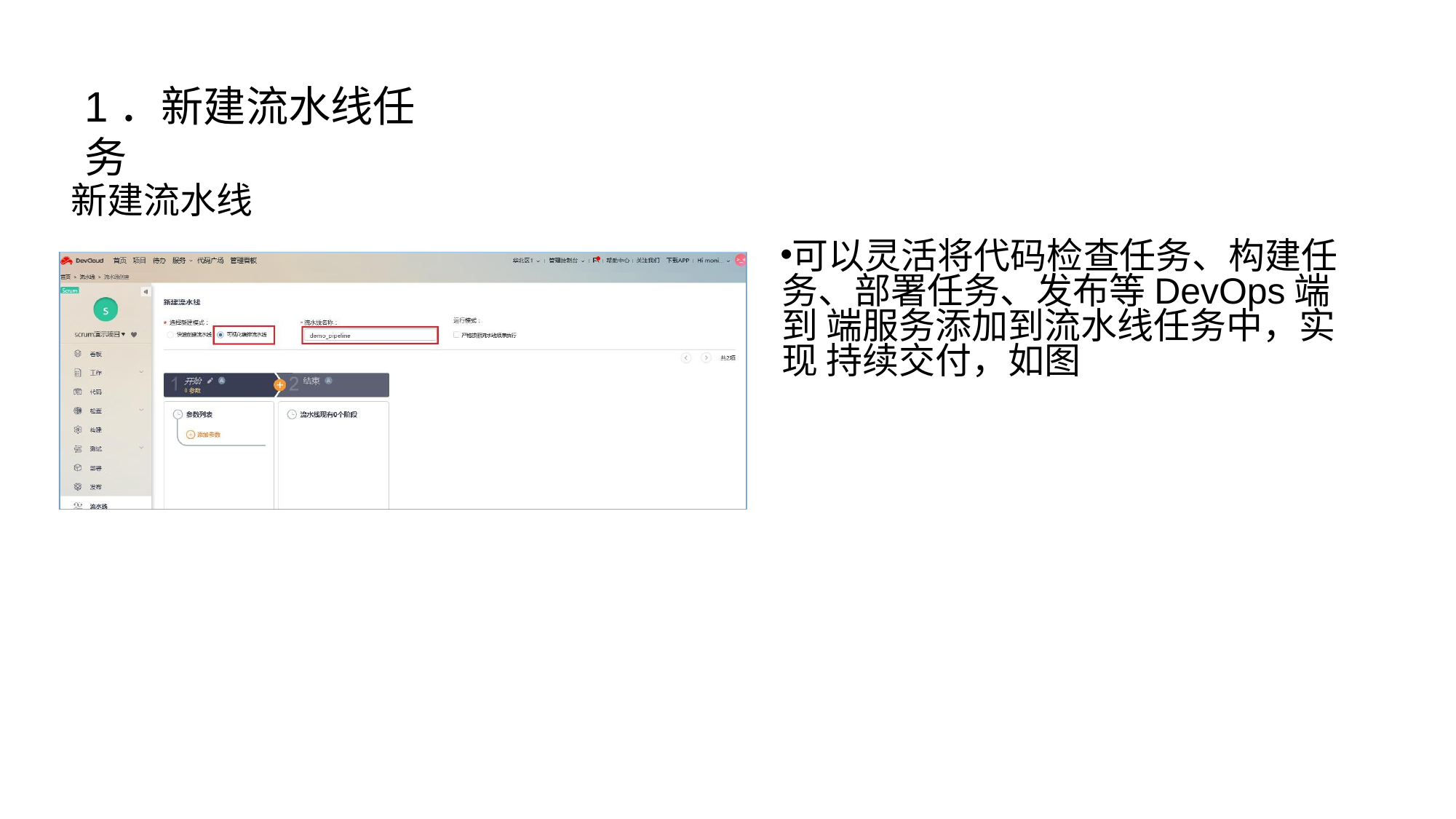

# 1．新建流水线任务
新建流水线
可以灵活将代码检查任务、构建任 务、部署任务、发布等DevOps端到 端服务添加到流水线任务中，实现 持续交付，如图